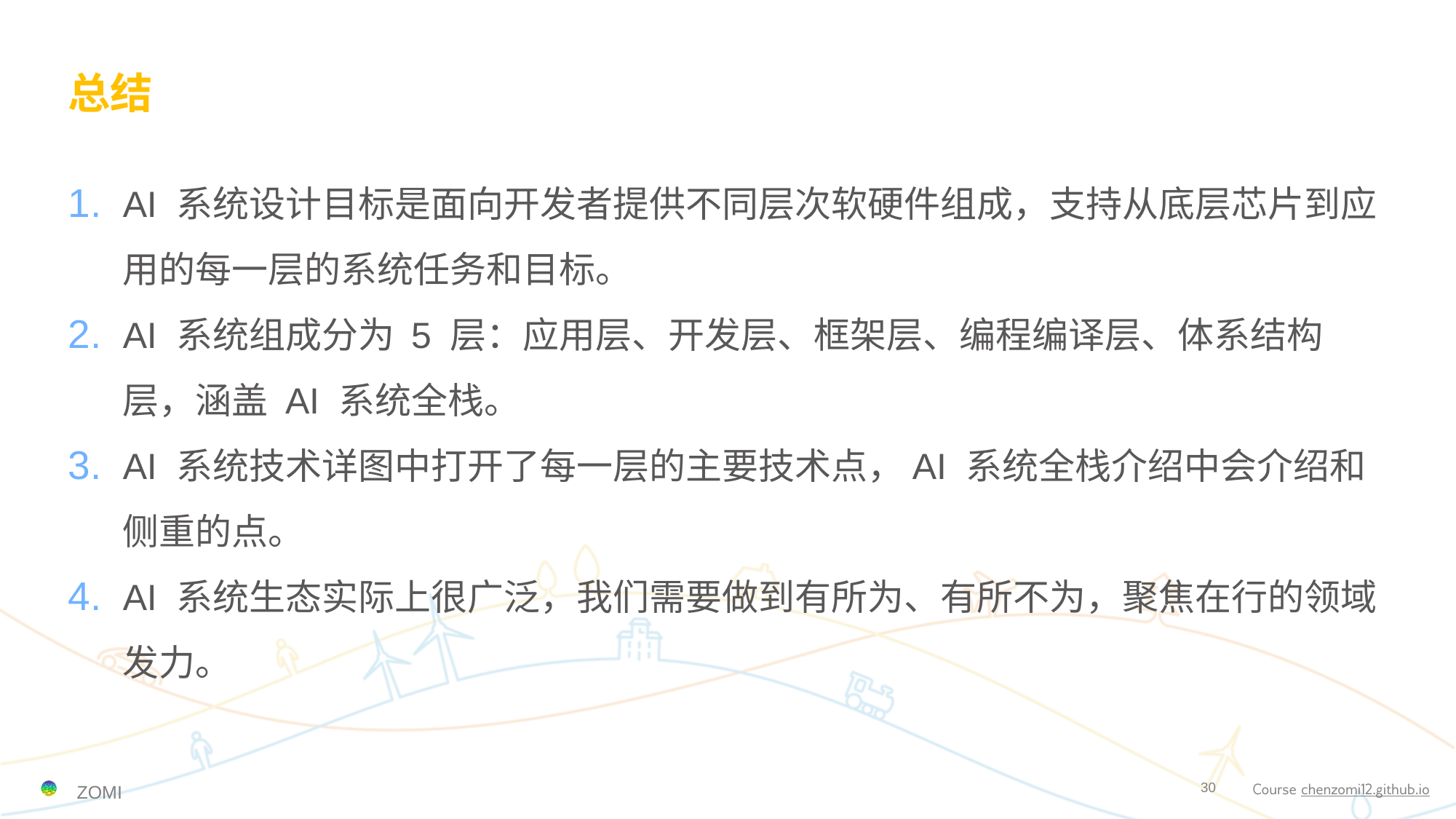

# 总结
AI 系统设计目标是面向开发者提供不同层次软硬件组成，支持从底层芯片到应用的每一层的系统任务和目标。
AI 系统组成分为 5 层：应用层、开发层、框架层、编程编译层、体系结构层，涵盖 AI 系统全栈。
AI 系统技术详图中打开了每一层的主要技术点，AI 系统全栈介绍中会介绍和侧重的点。
AI 系统生态实际上很广泛，我们需要做到有所为、有所不为，聚焦在行的领域发力。